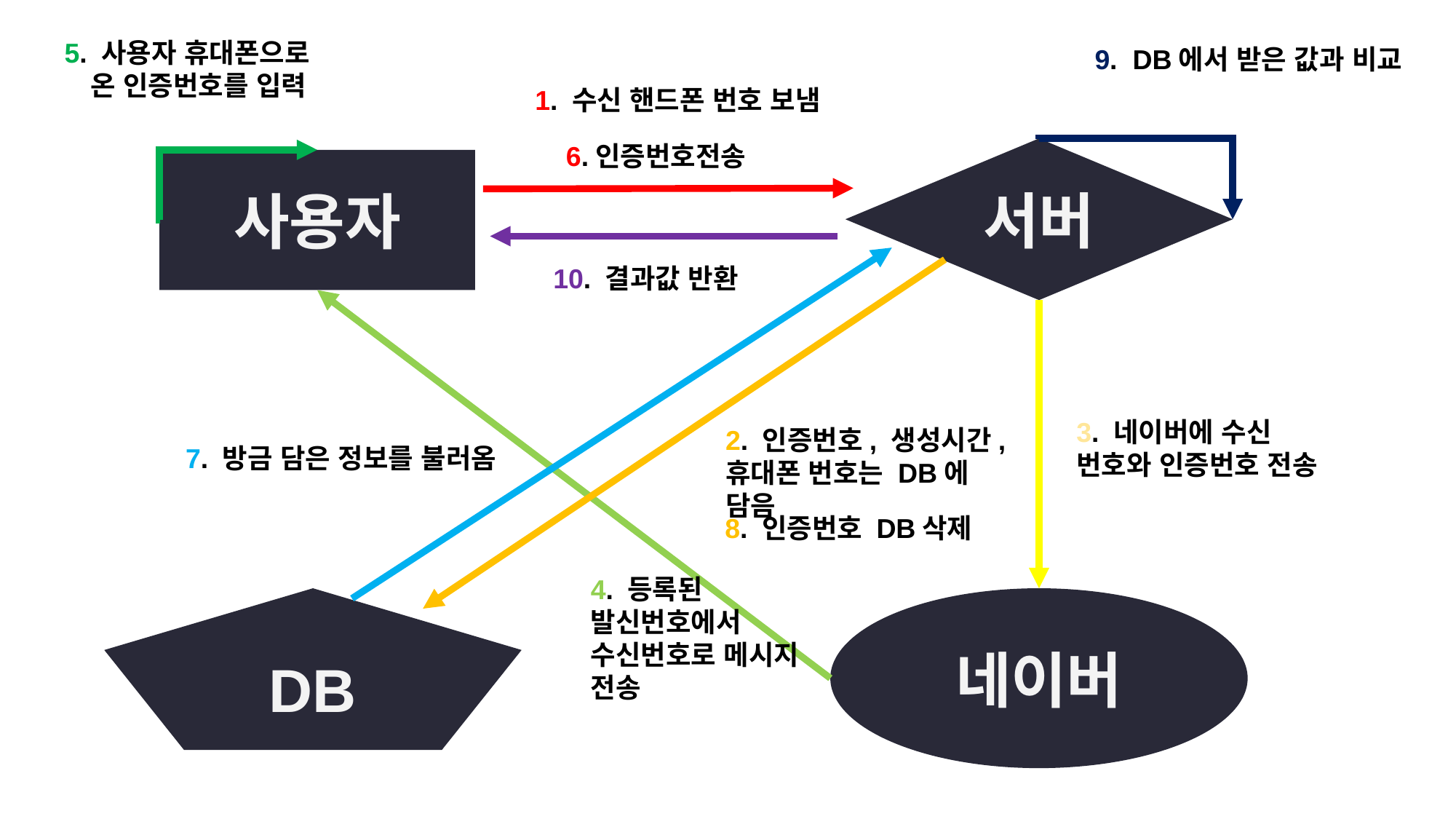

5. 사용자 휴대폰으로    온 인증번호를 입력
9.  DB에서 받은 값과 비교
1. 수신 핸드폰 번호 보냄
6.인증번호전송
서버
사용자
10. 결과값 반환
3. 네이버에 수신 번호와 인증번호 전송
2. 인증번호, 생성시간,
휴대폰 번호는 DB에 담음
7. 방금 담은 정보를 불러옴
8. 인증번호 DB삭제
4. 등록된 발신번호에서 수신번호로 메시지 전송
DB
네이버